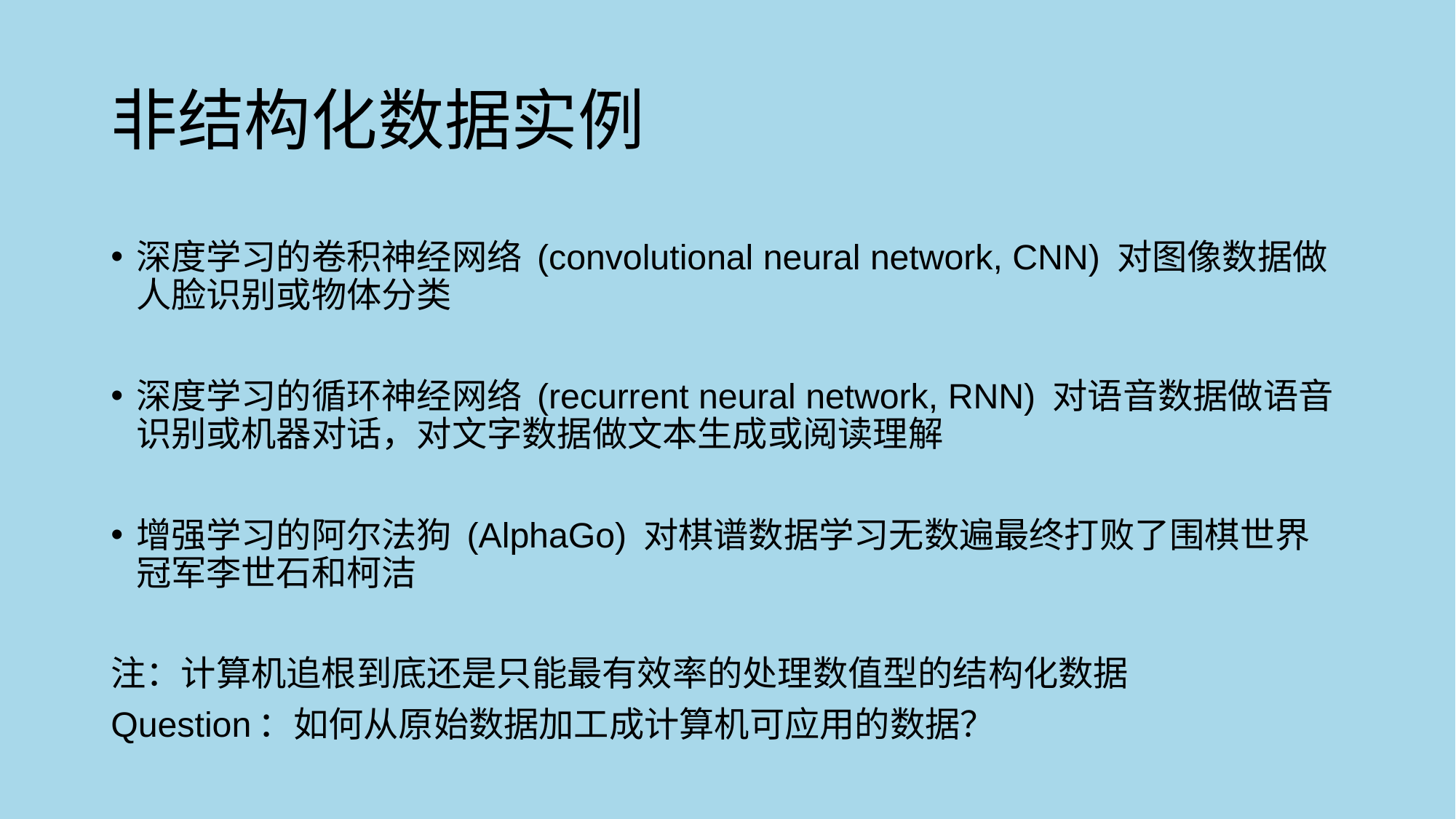

# 非结构化数据实例

深度学习的卷积神经网络 (convolutional neural network, CNN) 对图像数据做人脸识别或物体分类

深度学习的循环神经网络 (recurrent neural network, RNN) 对语音数据做语音识别或机器对话，对文字数据做文本生成或阅读理解

增强学习的阿尔法狗 (AlphaGo) 对棋谱数据学习无数遍最终打败了围棋世界冠军李世石和柯洁

注：计算机追根到底还是只能最有效率的处理数值型的结构化数据
Question：如何从原始数据加工成计算机可应用的数据？